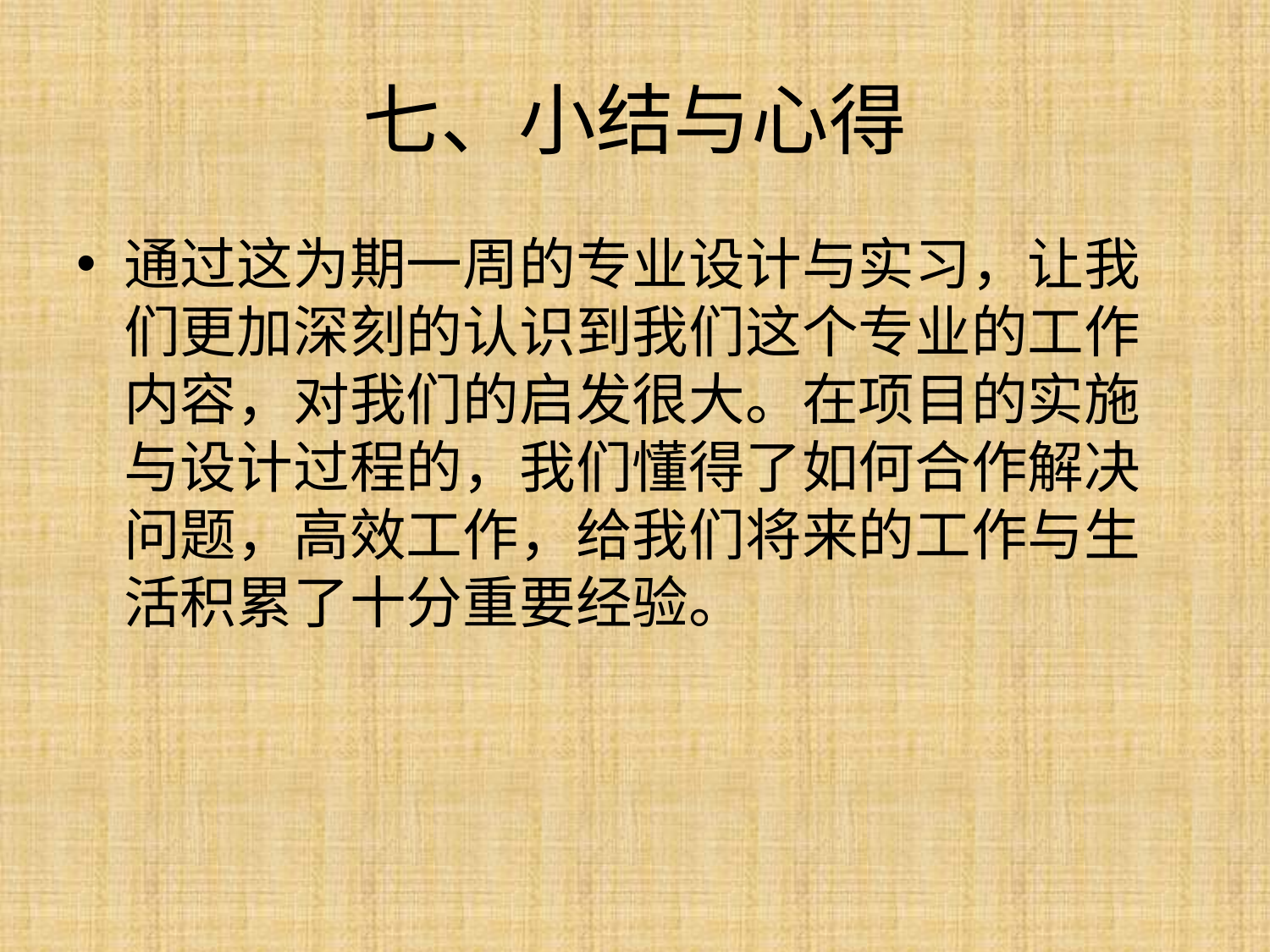

# 七、小结与心得
通过这为期一周的专业设计与实习，让我们更加深刻的认识到我们这个专业的工作内容，对我们的启发很大。在项目的实施与设计过程的，我们懂得了如何合作解决问题，高效工作，给我们将来的工作与生活积累了十分重要经验。